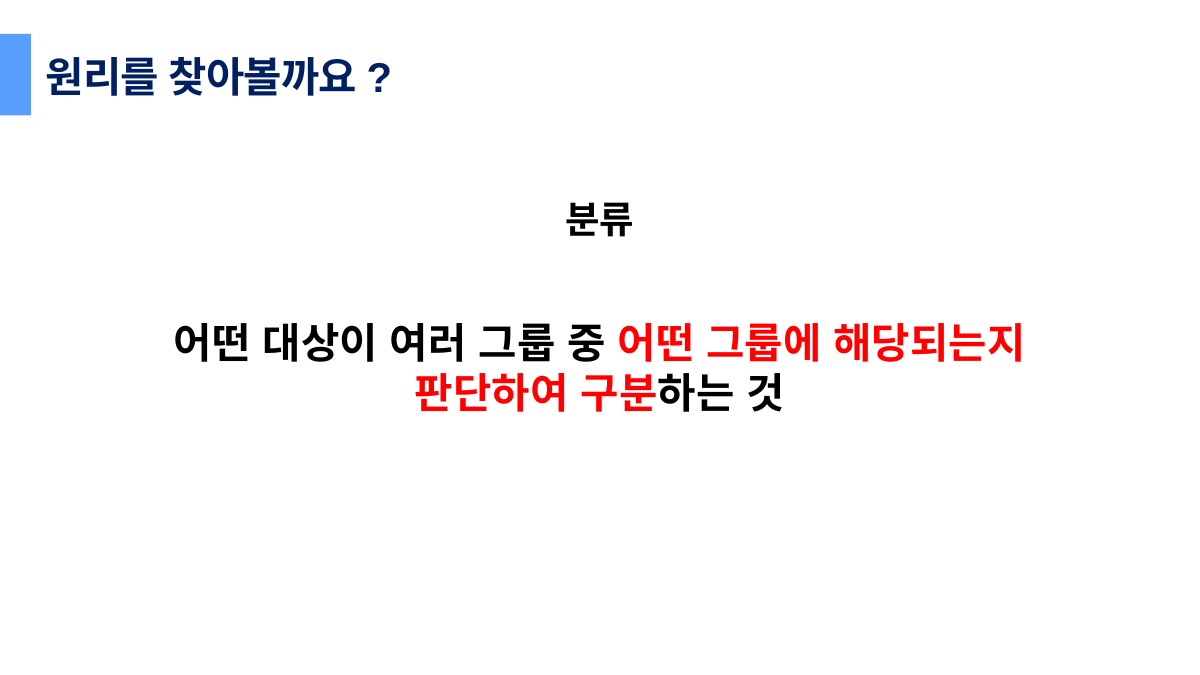

원리를 찾아볼까요?
분류
어떤 대상이 여러 그룹 중 어떤 그룹에 해당되는지
판단하여 구분하는 것